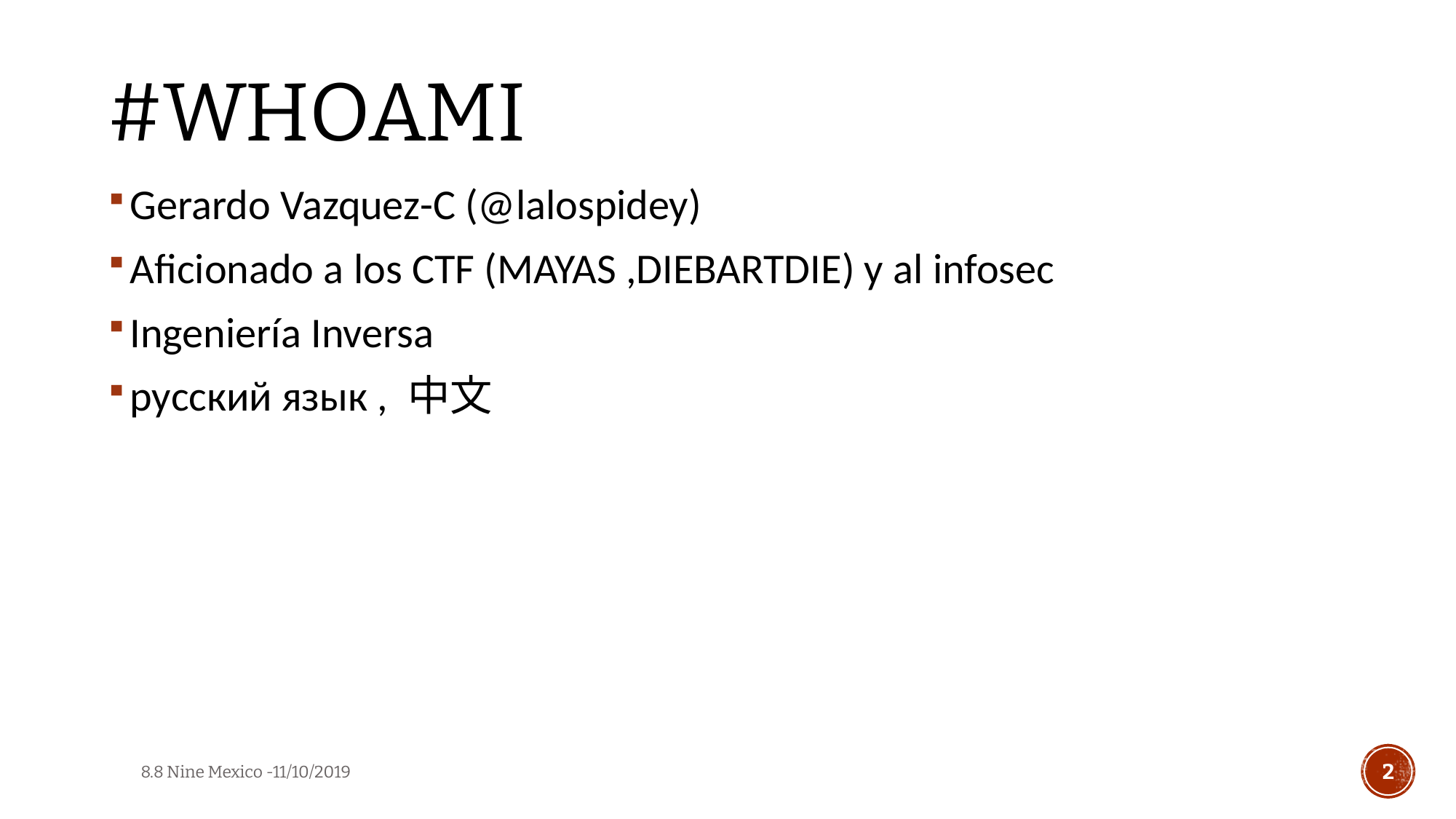

# #whoami
Gerardo Vazquez-C (@lalospidey)
Aficionado a los CTF (MAYAS ,DIEBARTDIE) y al infosec
Ingeniería Inversa
русский язык , 中文
8.8 Nine Mexico -11/10/2019
2